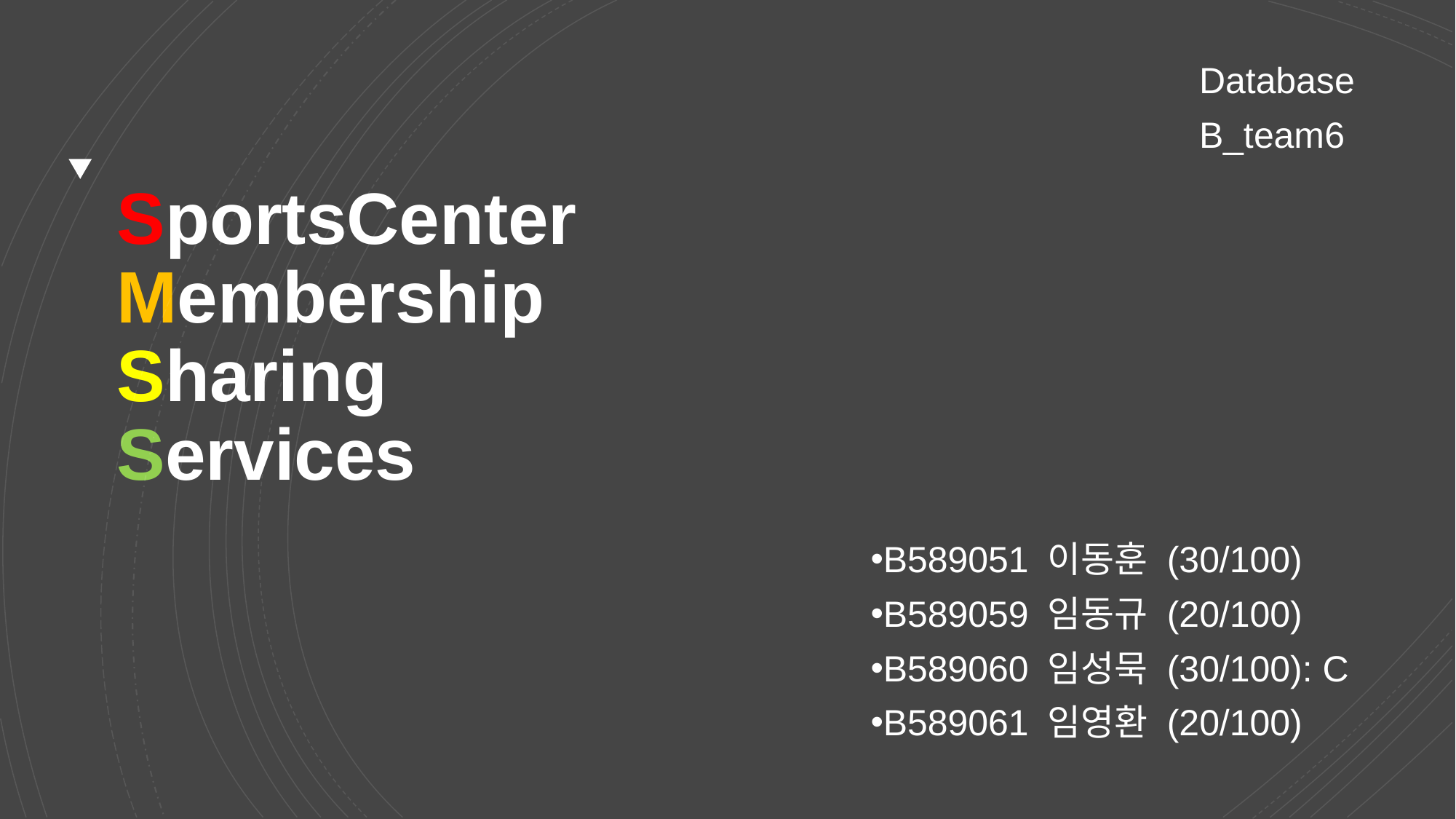

Database
B_team6

# SportsCenter Membership Sharing Services
B589051 이동훈 (30/100)
B589059 임동규 (20/100)
B589060 임성묵 (30/100): C
B589061 임영환 (20/100)